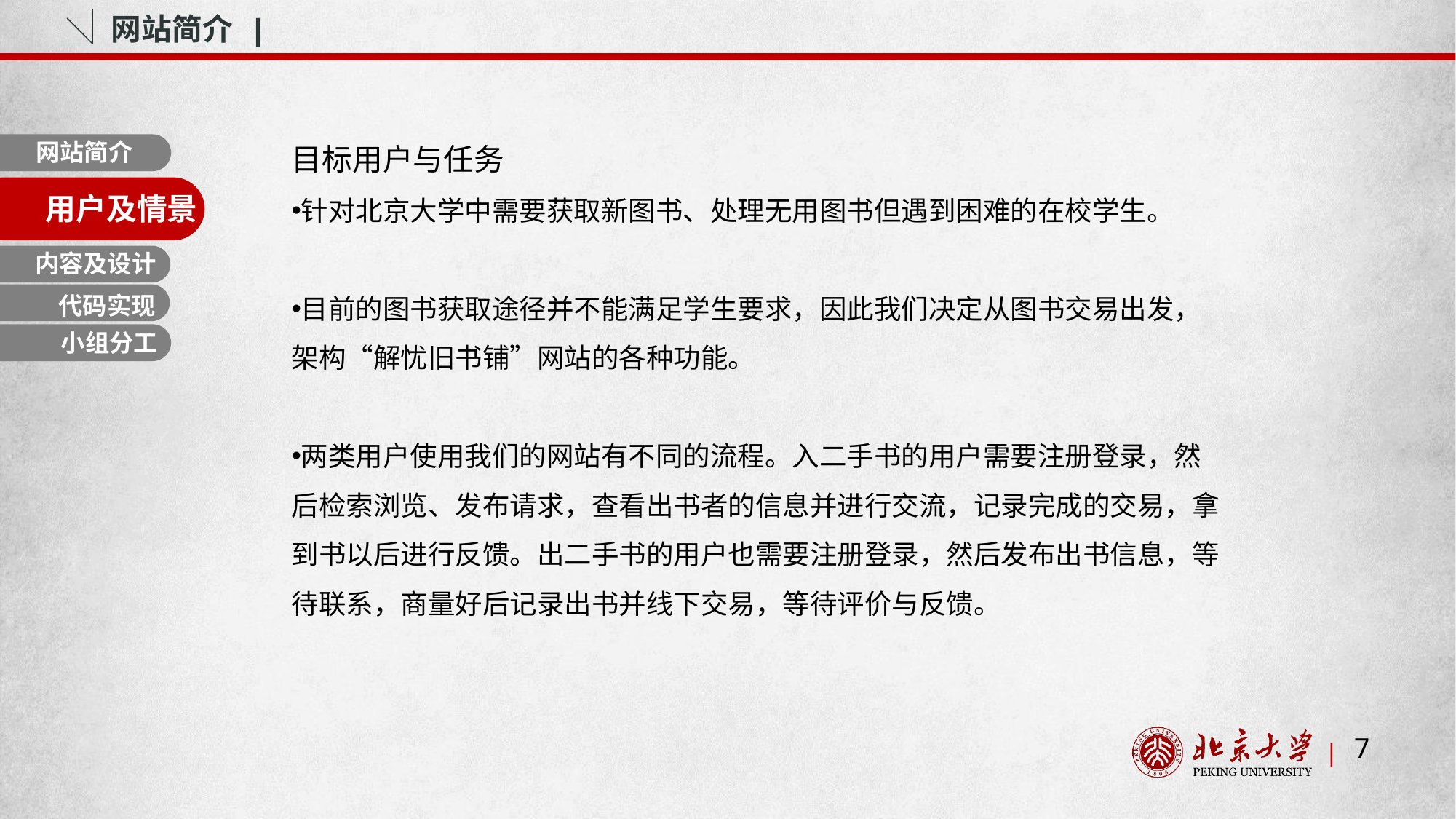

网站简介  |
目标用户与任务
针对北京大学中需要获取新图书、处理无用图书但遇到困难的在校学生。

目前的图书获取途径并不能满足学生要求，因此我们决定从图书交易出发，架构“解忧旧书铺”网站的各种功能。

两类用户使用我们的网站有不同的流程。入二手书的用户需要注册登录，然后检索浏览、发布请求，查看出书者的信息并进行交流，记录完成的交易，拿到书以后进行反馈。出二手书的用户也需要注册登录，然后发布出书信息，等待联系，商量好后记录出书并线下交易，等待评价与反馈。

网站简介

用户及情景

内容及设计
内容与设计

代码实现

小组分工
7